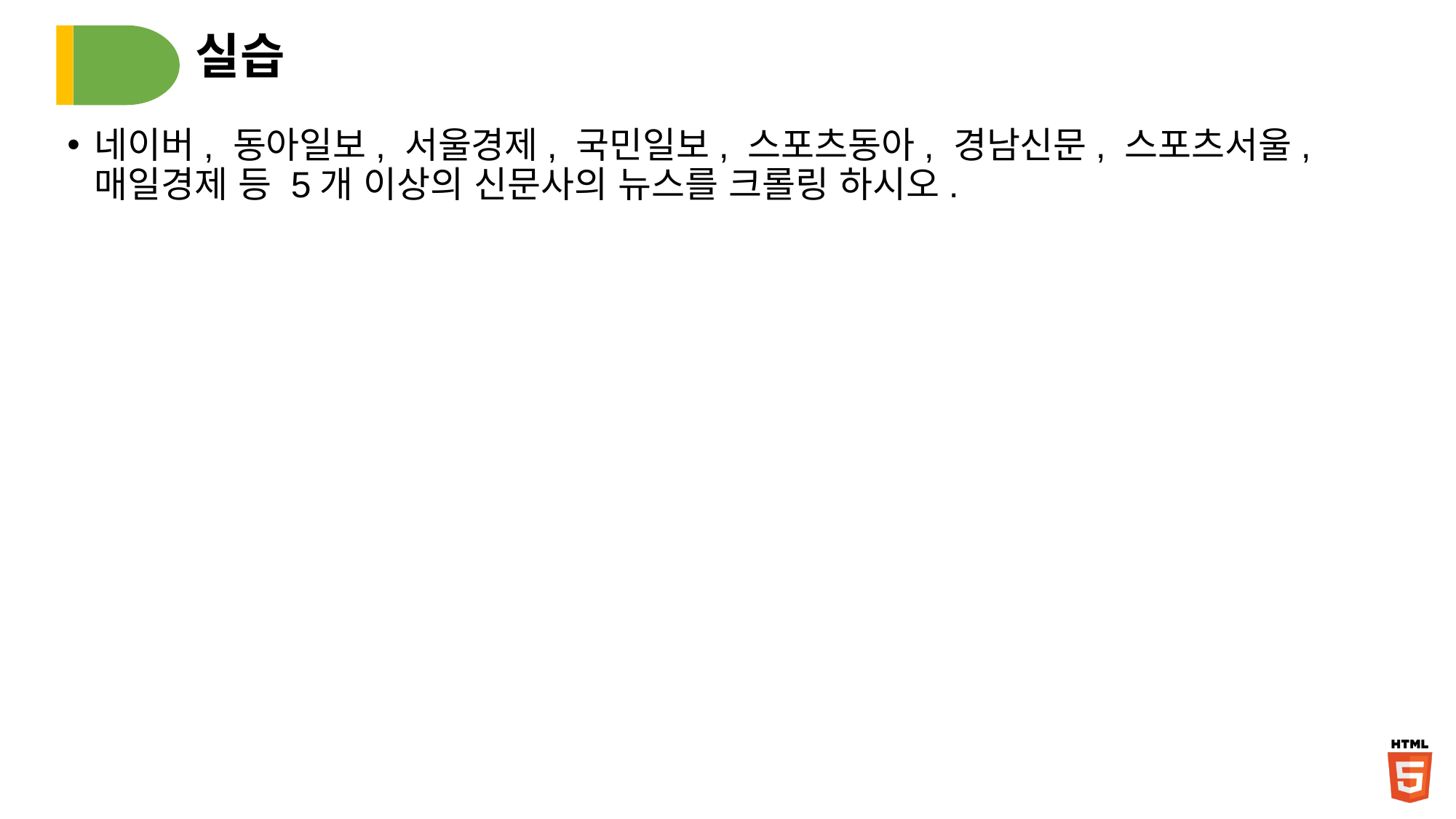

# 실습
네이버, 동아일보, 서울경제, 국민일보, 스포츠동아, 경남신문, 스포츠서울, 매일경제 등 5개 이상의 신문사의 뉴스를 크롤링 하시오.